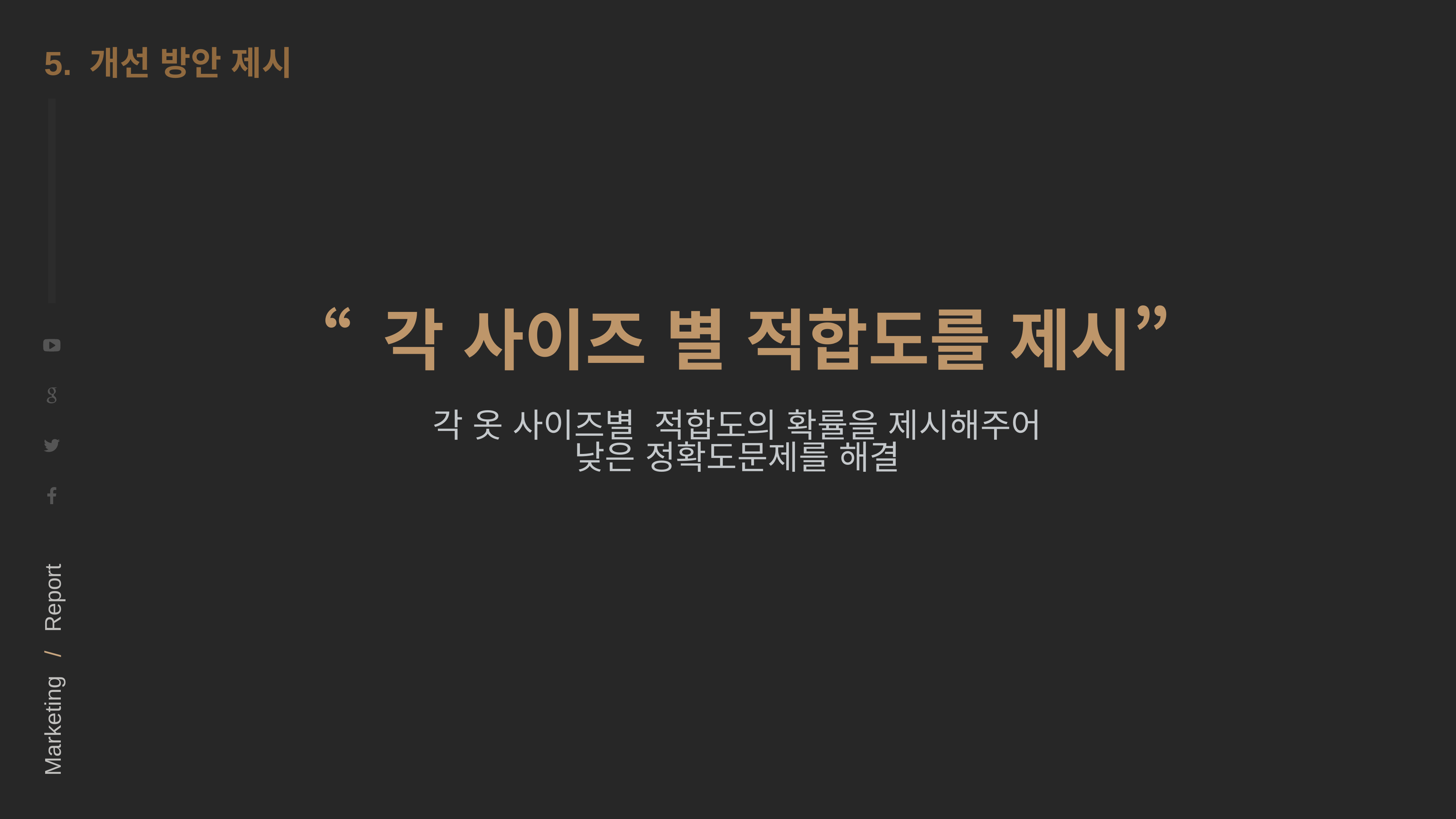

test_loss: 0.9920045011035123 test_acc: 0.56183743
5. 개선 방안 제시
“ 각 사이즈 별 적합도를 제시”
각 옷 사이즈별  적합도의 확률을 제시해주어
낮은 정확도문제를 해결